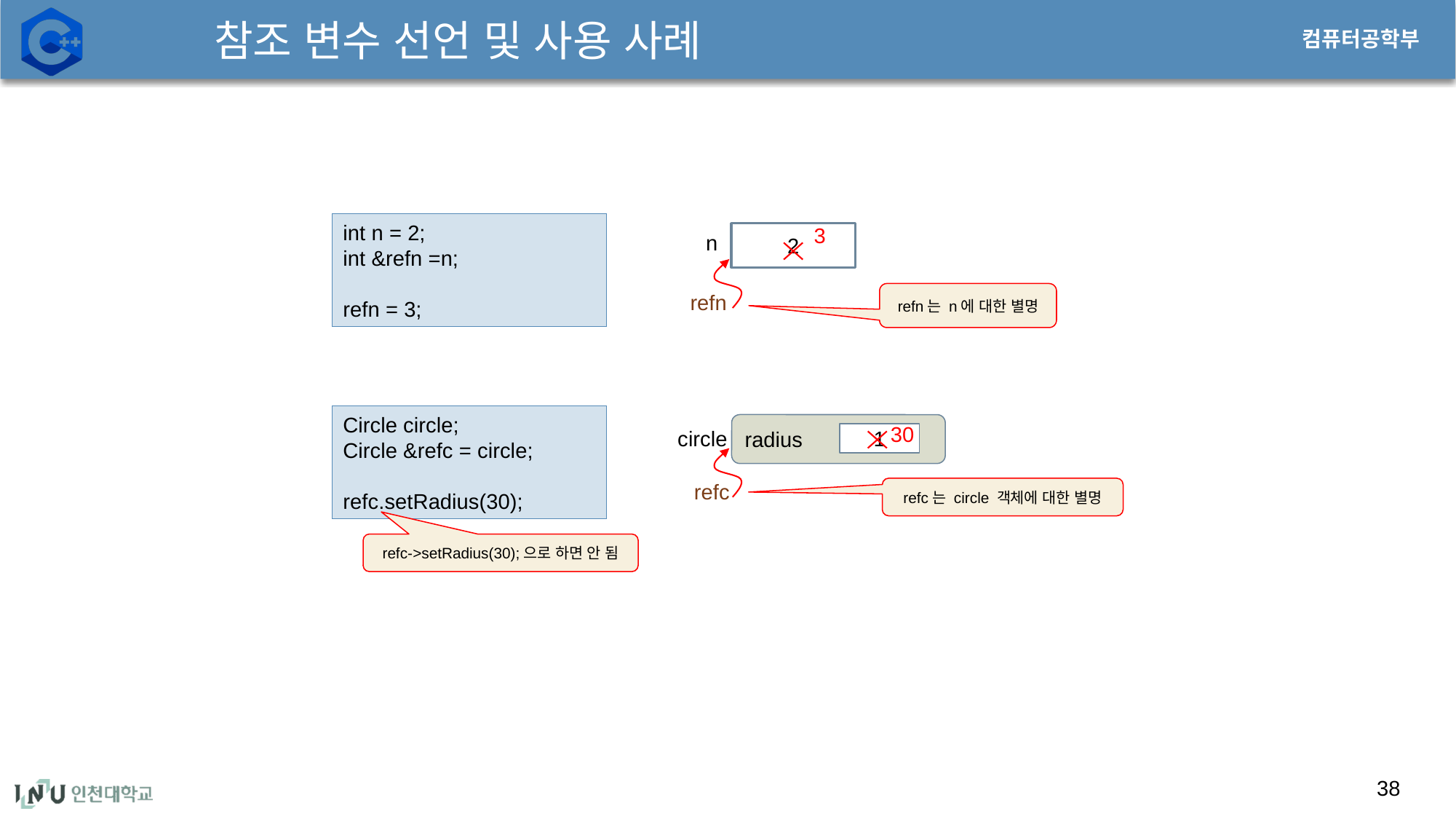

# 참조 변수 선언 및 사용 사례
int n = 2;
int &refn =n;

refn = 3;
3
2
n

refn는 n에 대한 별명
refn
Circle circle;
Circle &refc = circle;

refc.setRadius(30);
radius
1
30
circle

refc
refc는 circle 객체에 대한 별명
refc->setRadius(30);으로 하면 안 됨